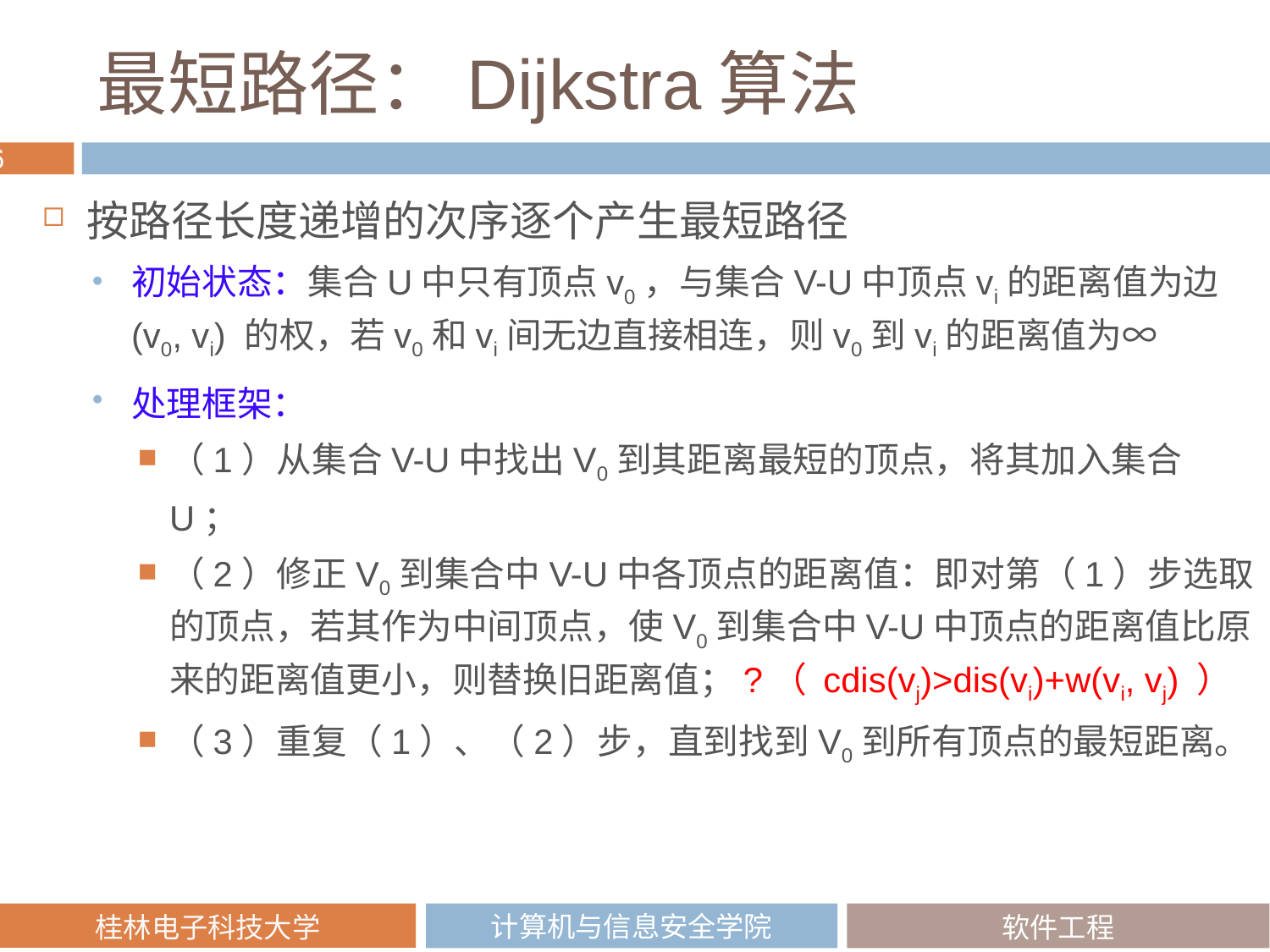

# 最短路径：Dijkstra算法
按路径长度递增的次序逐个产生最短路径
初始状态：集合U中只有顶点v0，与集合V-U中顶点vi的距离值为边(v0, vi) 的权，若v0和vi间无边直接相连，则v0到vi的距离值为∞
处理框架：
（1）从集合V-U中找出V0到其距离最短的顶点，将其加入集合U；
（2）修正V0到集合中V-U中各顶点的距离值：即对第（1）步选取的顶点，若其作为中间顶点，使V0到集合中V-U中顶点的距离值比原来的距离值更小，则替换旧距离值；?（ cdis(vj)>dis(vi)+w(vi, vj) ）
（3）重复（1）、（2）步，直到找到V0到所有顶点的最短距离。